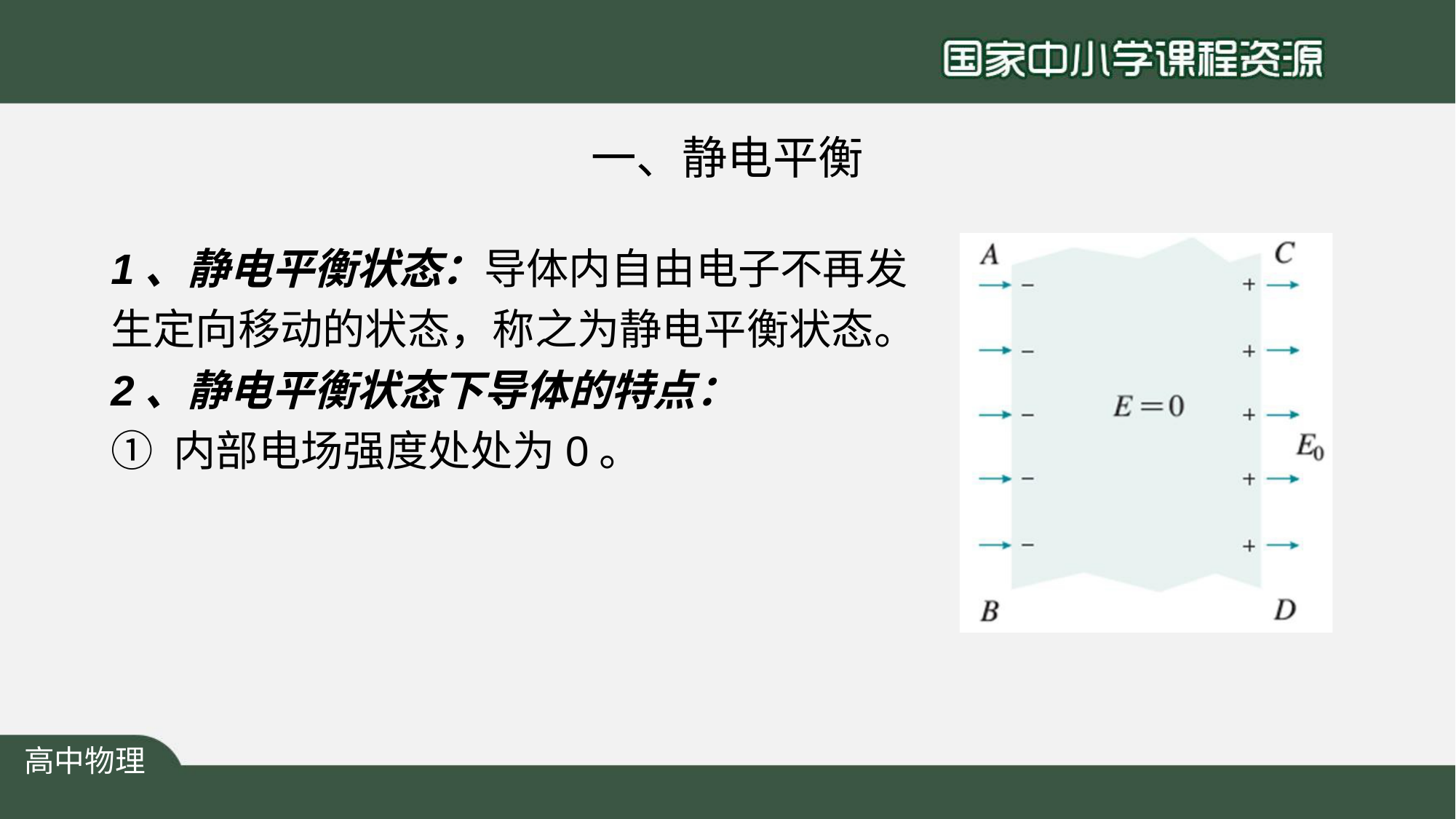

# 一、静电平衡
1、静电平衡状态：导体内自由电子不再发 生定向移动的状态，称之为静电平衡状态。
2、静电平衡状态下导体的特点：
①	内部电场强度处处为0。

高中物理